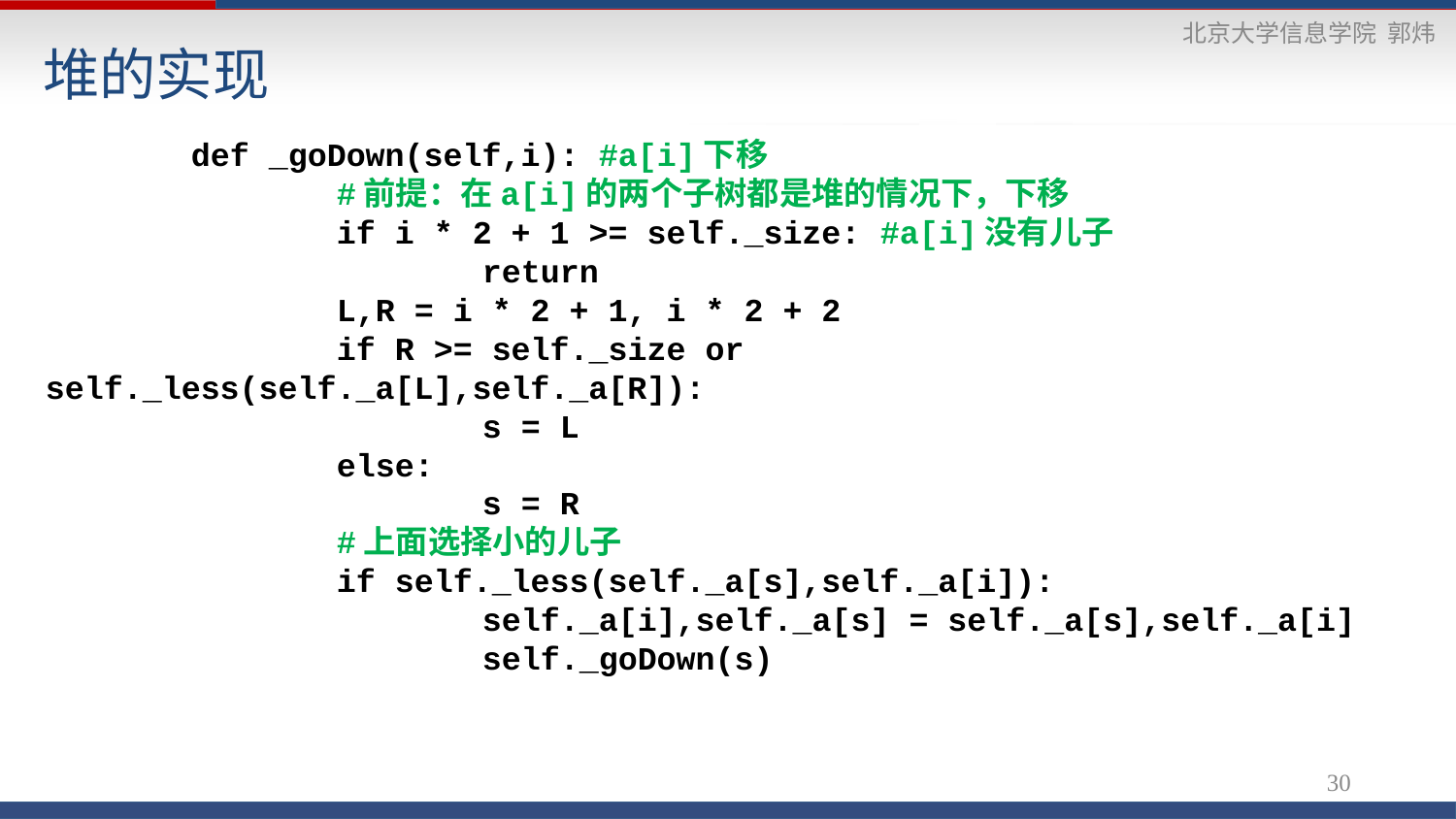

# 堆的实现
	def _goDown(self,i): #a[i]下移
		#前提：在a[i]的两个子树都是堆的情况下，下移
		if i * 2 + 1 >= self._size: #a[i]没有儿子
			return
		L,R = i * 2 + 1, i * 2 + 2
		if R >= self._size or self._less(self._a[L],self._a[R]):
			s = L
		else:
			s = R
		#上面选择小的儿子
		if self._less(self._a[s],self._a[i]):
			self._a[i],self._a[s] = self._a[s],self._a[i]
			self._goDown(s)
30